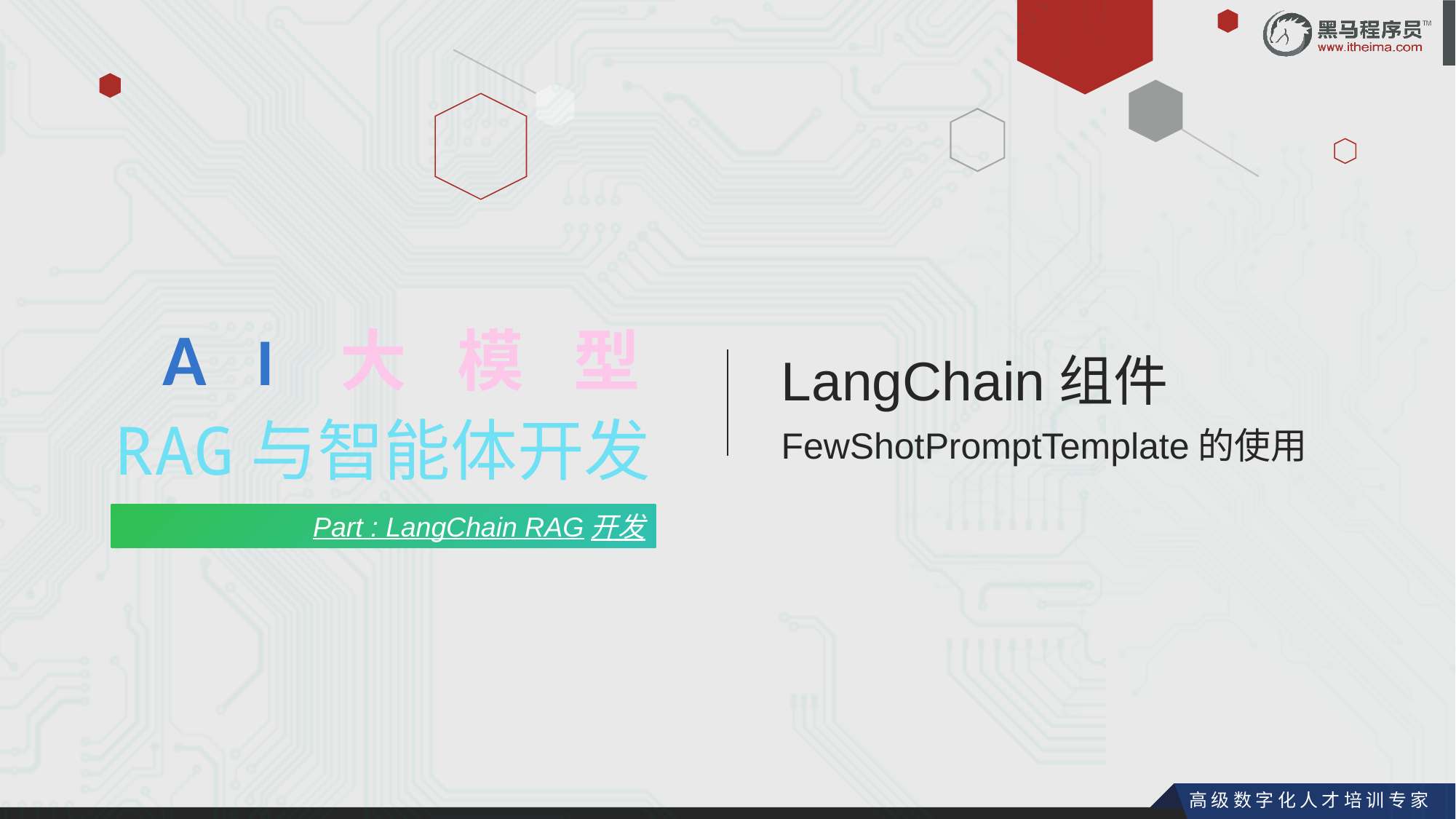

AI大模型
LangChain组件
FewShotPromptTemplate的使用
RAG与智能体开发
Part : LangChain RAG开发